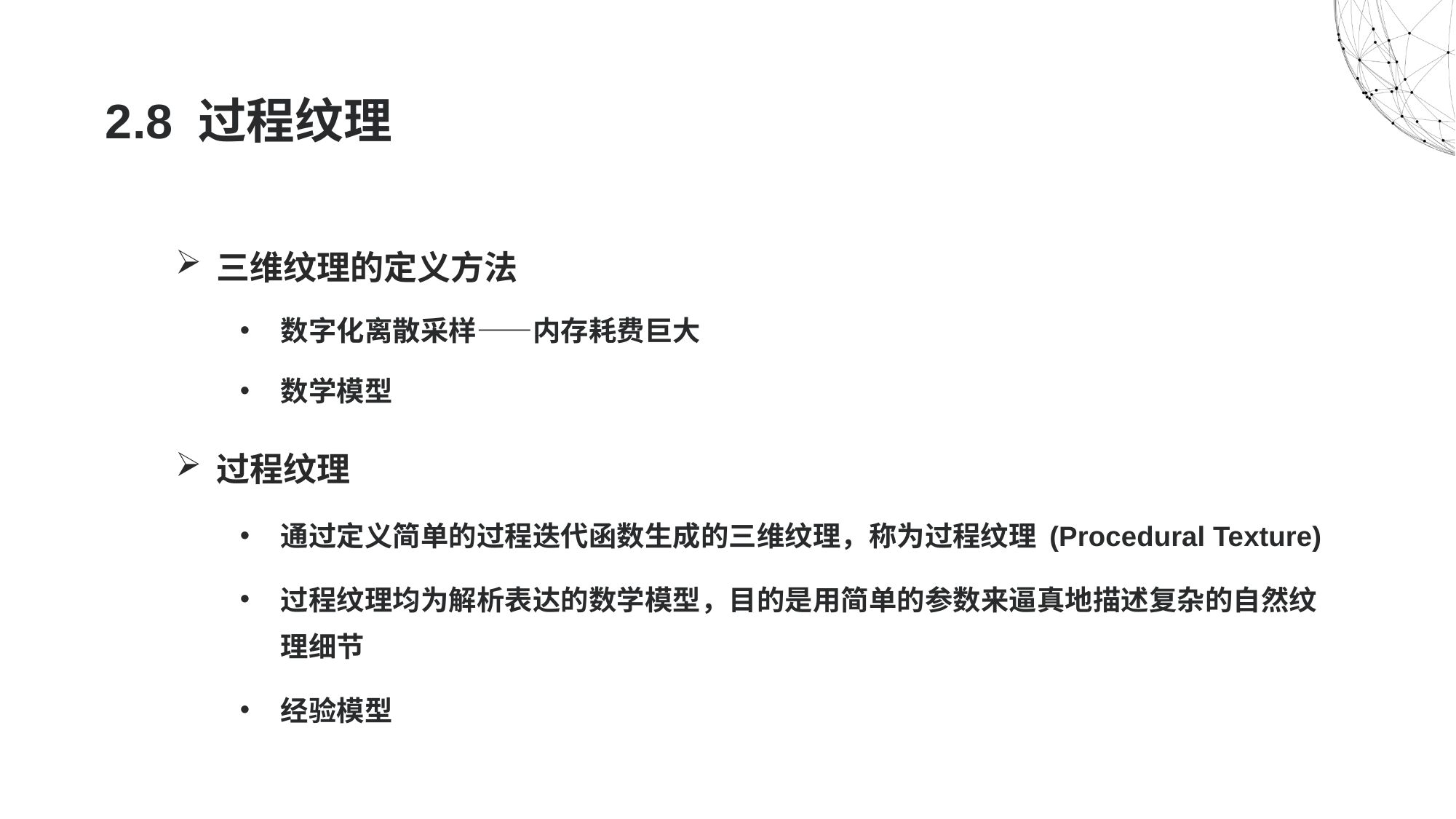

# 2.8 过程纹理
三维纹理的定义方法
数字化离散采样——内存耗费巨大
数学模型
过程纹理
通过定义简单的过程迭代函数生成的三维纹理，称为过程纹理 (Procedural Texture)
过程纹理均为解析表达的数学模型，目的是用简单的参数来逼真地描述复杂的自然纹理细节
经验模型